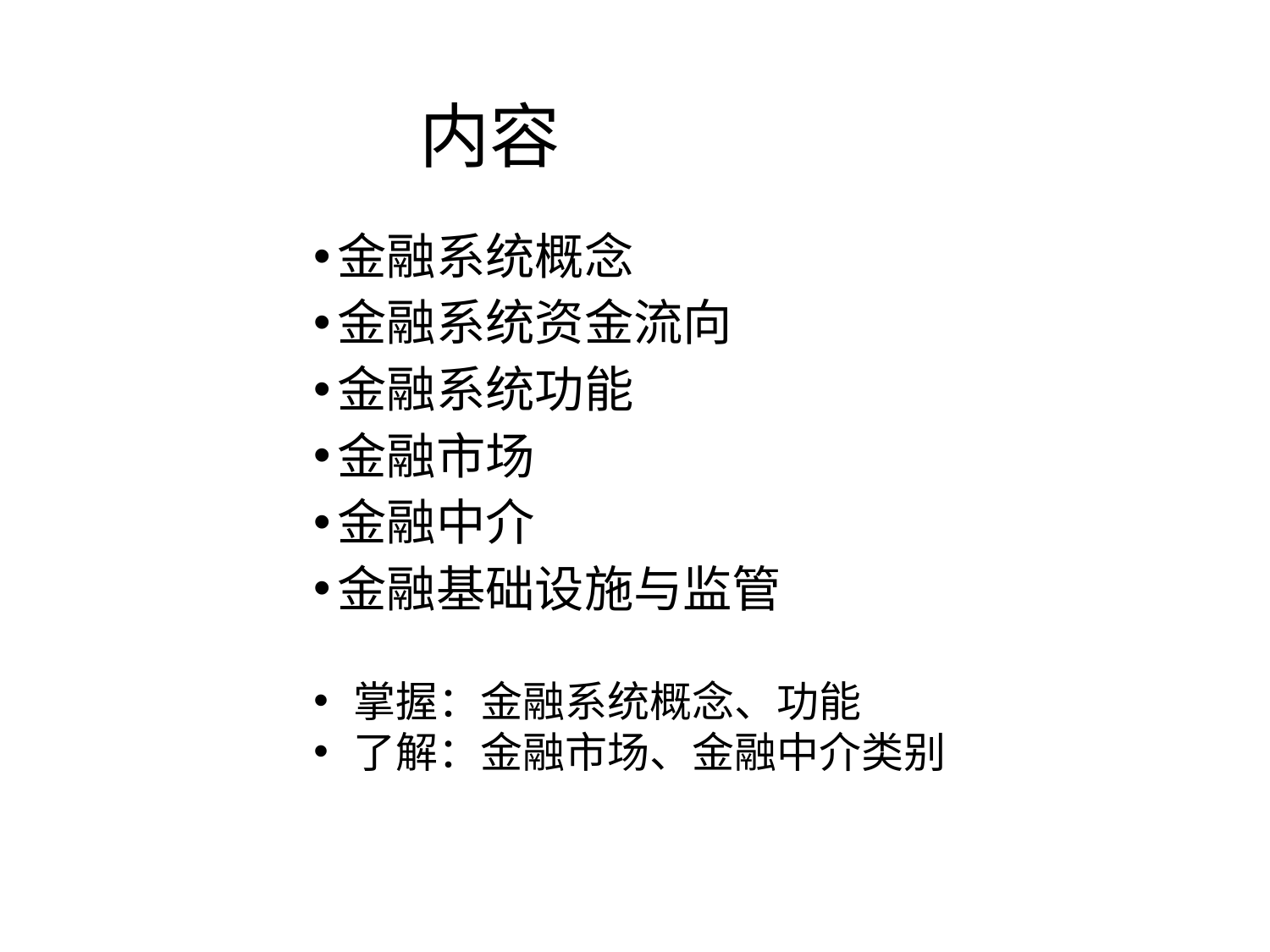

# 内容
金融系统概念
金融系统资金流向
金融系统功能
金融市场
金融中介
金融基础设施与监管

掌握：金融系统概念、功能
了解：金融市场、金融中介类别